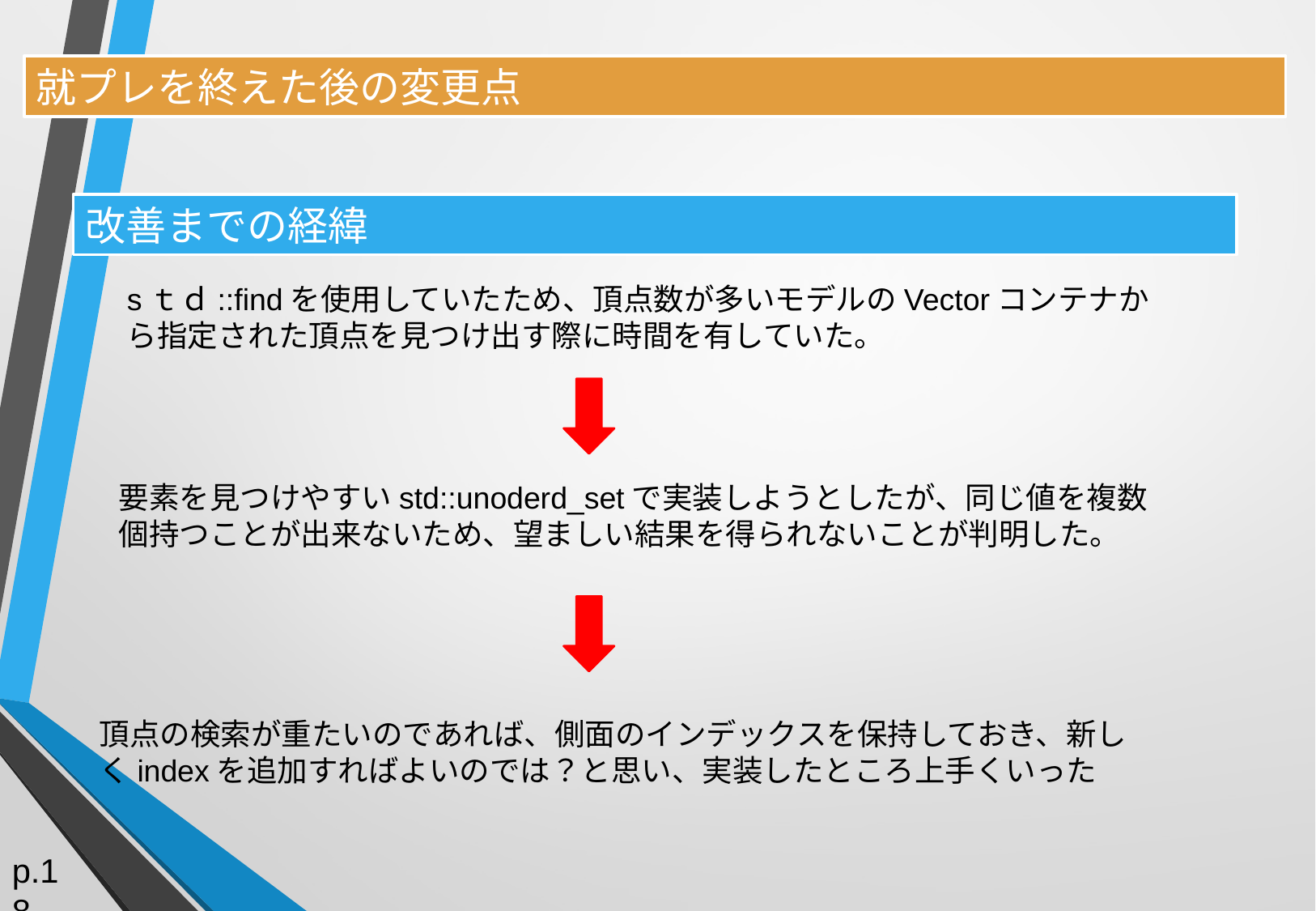

就プレを終えた後の変更点
改善までの経緯
sｔｄ::findを使用していたため、頂点数が多いモデルのVectorコンテナから指定された頂点を見つけ出す際に時間を有していた。

要素を見つけやすいstd::unoderd_setで実装しようとしたが、同じ値を複数個持つことが出来ないため、望ましい結果を得られないことが判明した。

頂点の検索が重たいのであれば、側面のインデックスを保持しておき、新しくindexを追加すればよいのでは？と思い、実装したところ上手くいった
p.18